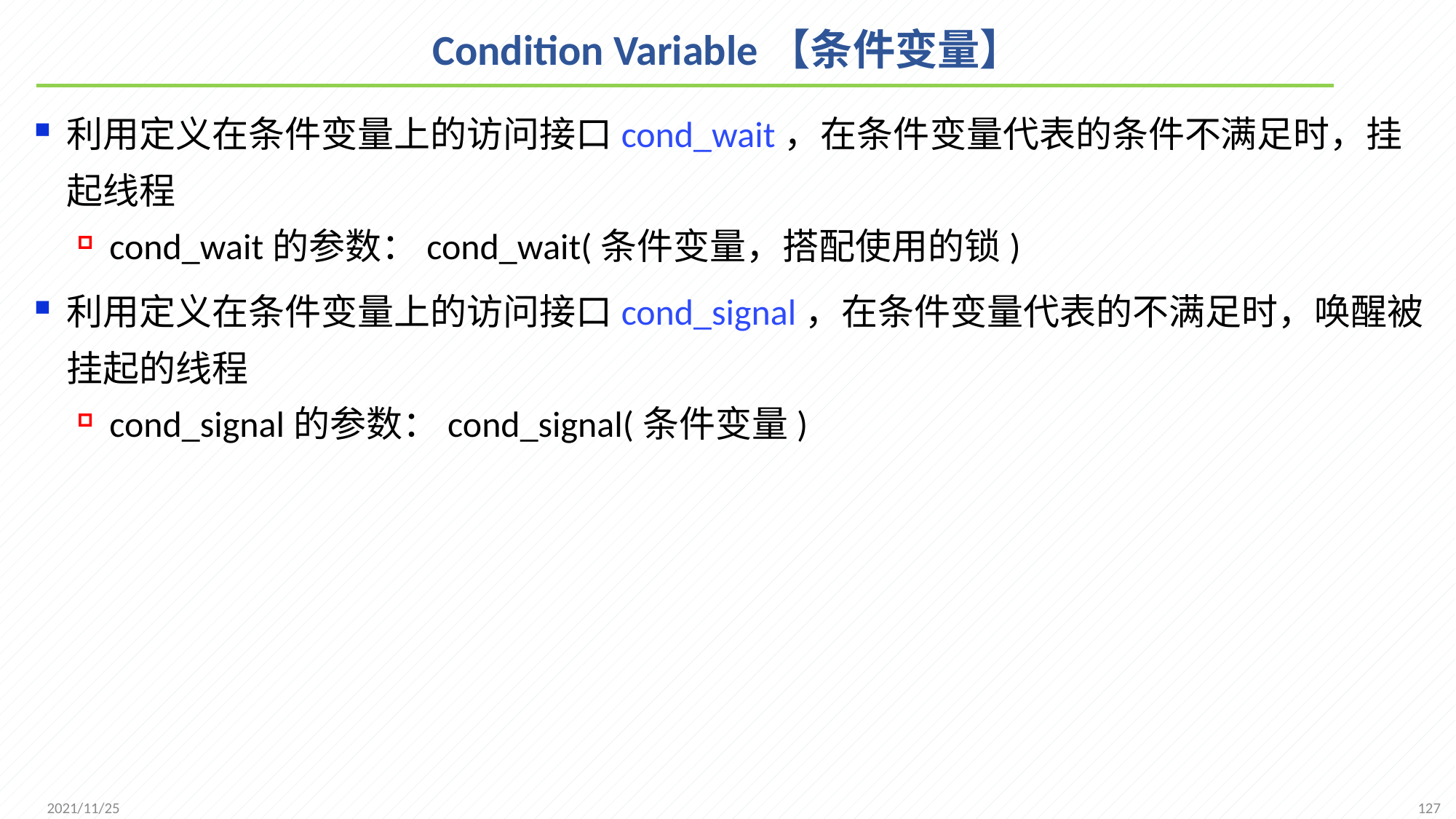

# Condition Variable【条件变量】
利用定义在条件变量上的访问接口cond_wait，在条件变量代表的条件不满足时，挂起线程
cond_wait的参数：cond_wait(条件变量，搭配使用的锁)
利用定义在条件变量上的访问接口cond_signal，在条件变量代表的不满足时，唤醒被挂起的线程
cond_signal的参数：cond_signal(条件变量)

127
2021/11/25